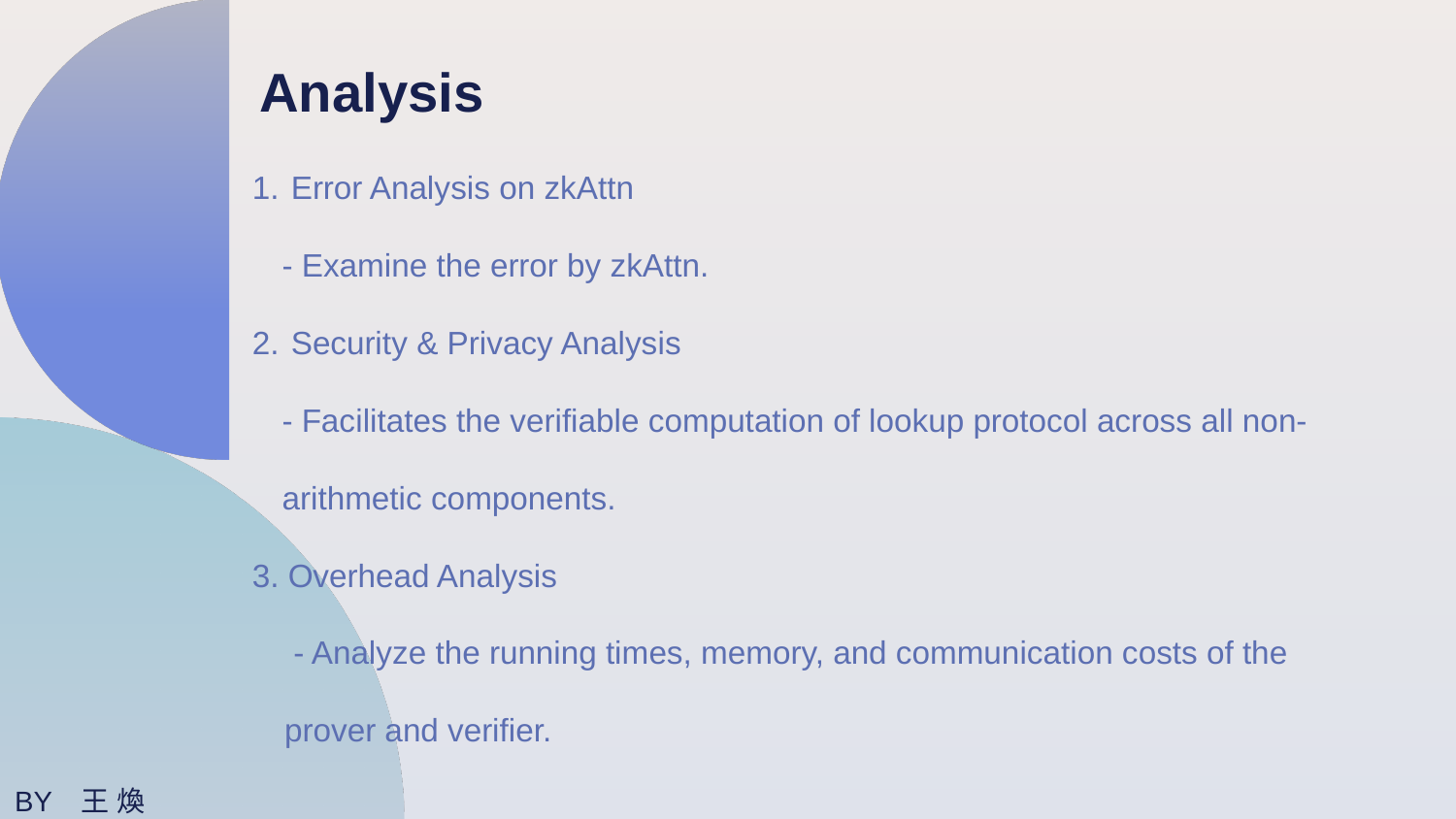

Analysis
 Error Analysis on zkAttn
- Examine the error by zkAttn.
 Security & Privacy Analysis
- Facilitates the verifiable computation of lookup protocol across all non-arithmetic components.
3. Overhead Analysis
 - Analyze the running times, memory, and communication costs of the prover and verifier.
BY 王煥昇